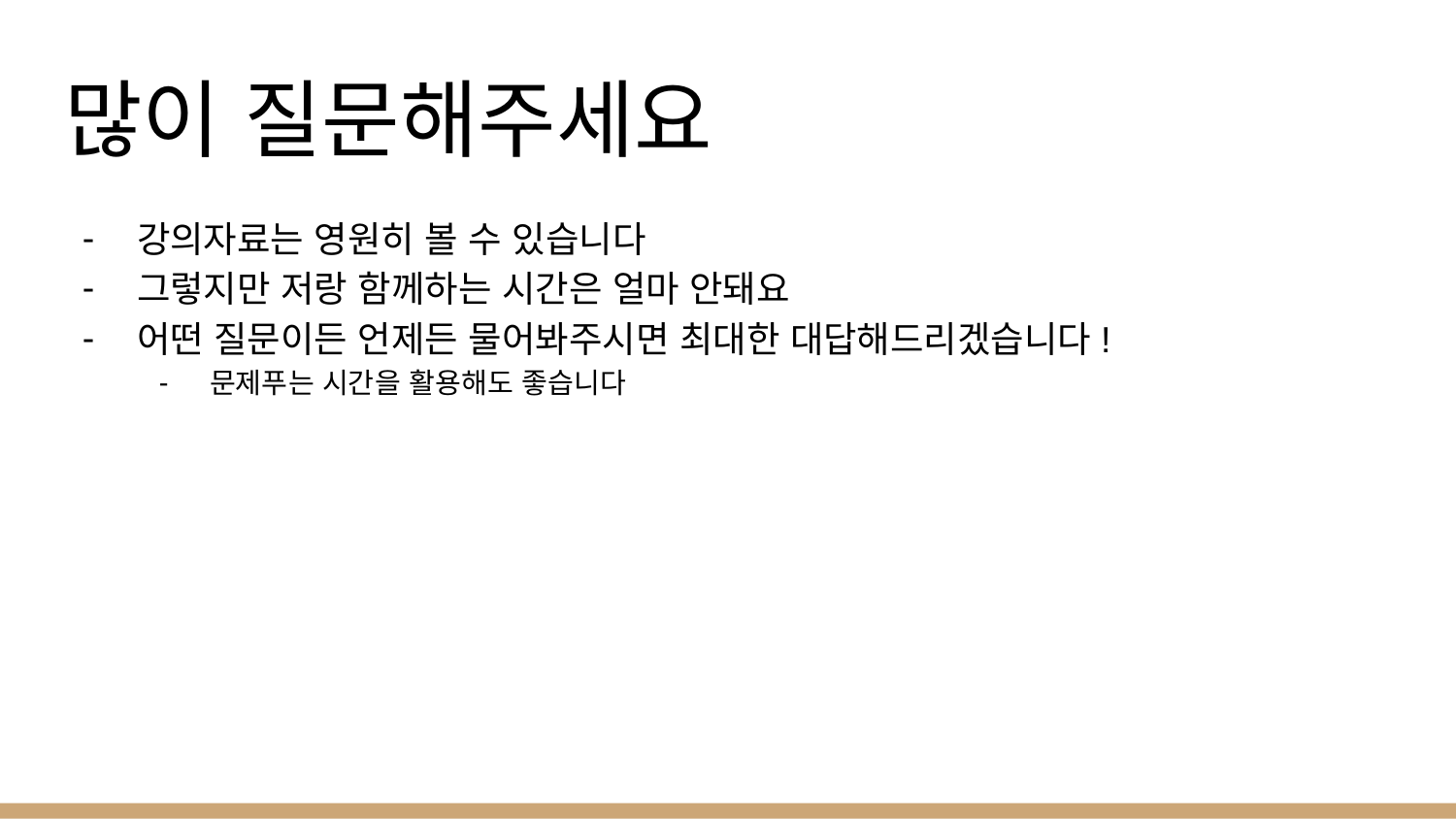

# 많이 질문해주세요
강의자료는 영원히 볼 수 있습니다
그렇지만 저랑 함께하는 시간은 얼마 안돼요
어떤 질문이든 언제든 물어봐주시면 최대한 대답해드리겠습니다!
문제푸는 시간을 활용해도 좋습니다